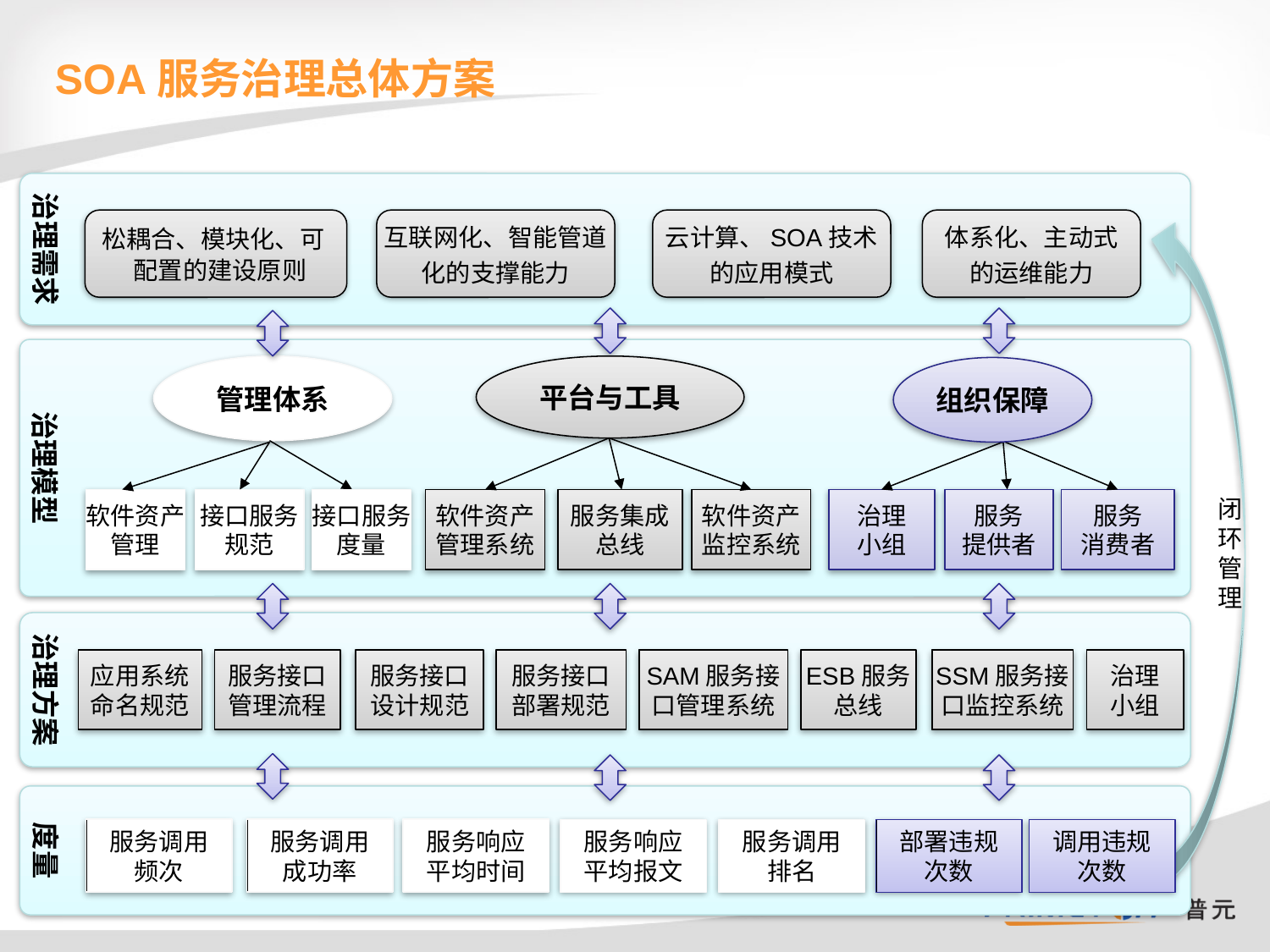

# SOA服务治理总体方案
治理需求
松耦合、模块化、可配置的建设原则
互联网化、智能管道
化的支撑能力
云计算、SOA技术
的应用模式
体系化、主动式
的运维能力

治理模型
管理体系
平台与工具
组织保障

服务
提供者
服务
消费者
软件资产
管理
接口服务
规范
接口服务
度量
治理
小组
软件资产
管理系统
服务集成
总线
软件资产
监控系统
闭环管理

治理方案
应用系统
命名规范
服务接口
管理流程
服务接口
设计规范
服务接口
部署规范
SAM服务接
口管理系统
ESB服务
总线
SSM服务接
口监控系统
治理
小组

度量
服务调用频次
服务调用成功率
服务响应平均时间
服务响应平均报文
服务调用排名
部署违规次数
调用违规次数